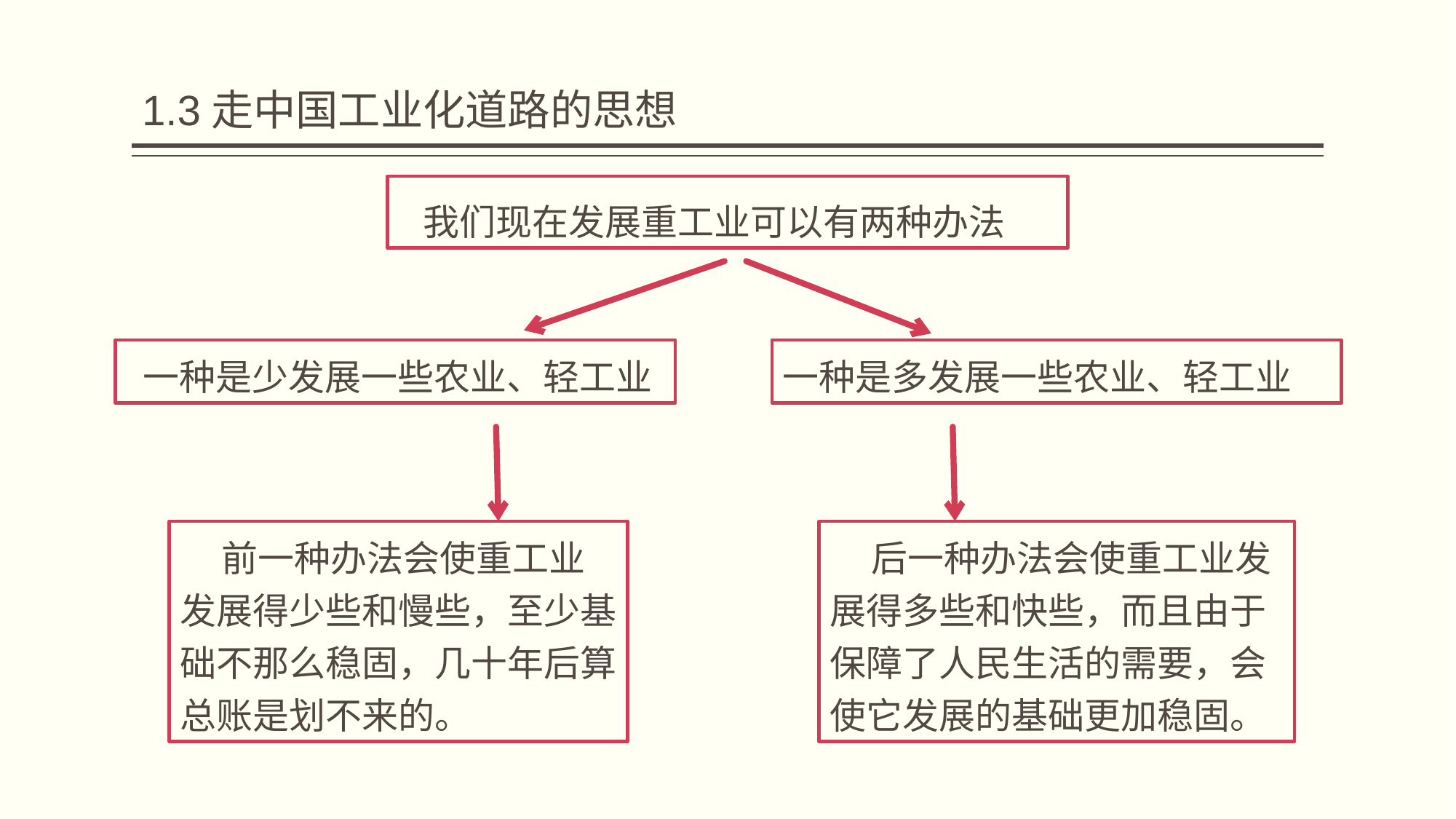

# 1.3走中国工业化道路的思想
  我们现在发展重工业可以有两种办法
 一种是少发展一些农业、轻工业
一种是多发展一些农业、轻工业
    前一种办法会使重工业发展得少些和慢些，至少基础不那么稳固，几十年后算总账是划不来的。
    后一种办法会使重工业发展得多些和快些，而且由于保障了人民生活的需要，会使它发展的基础更加稳固。